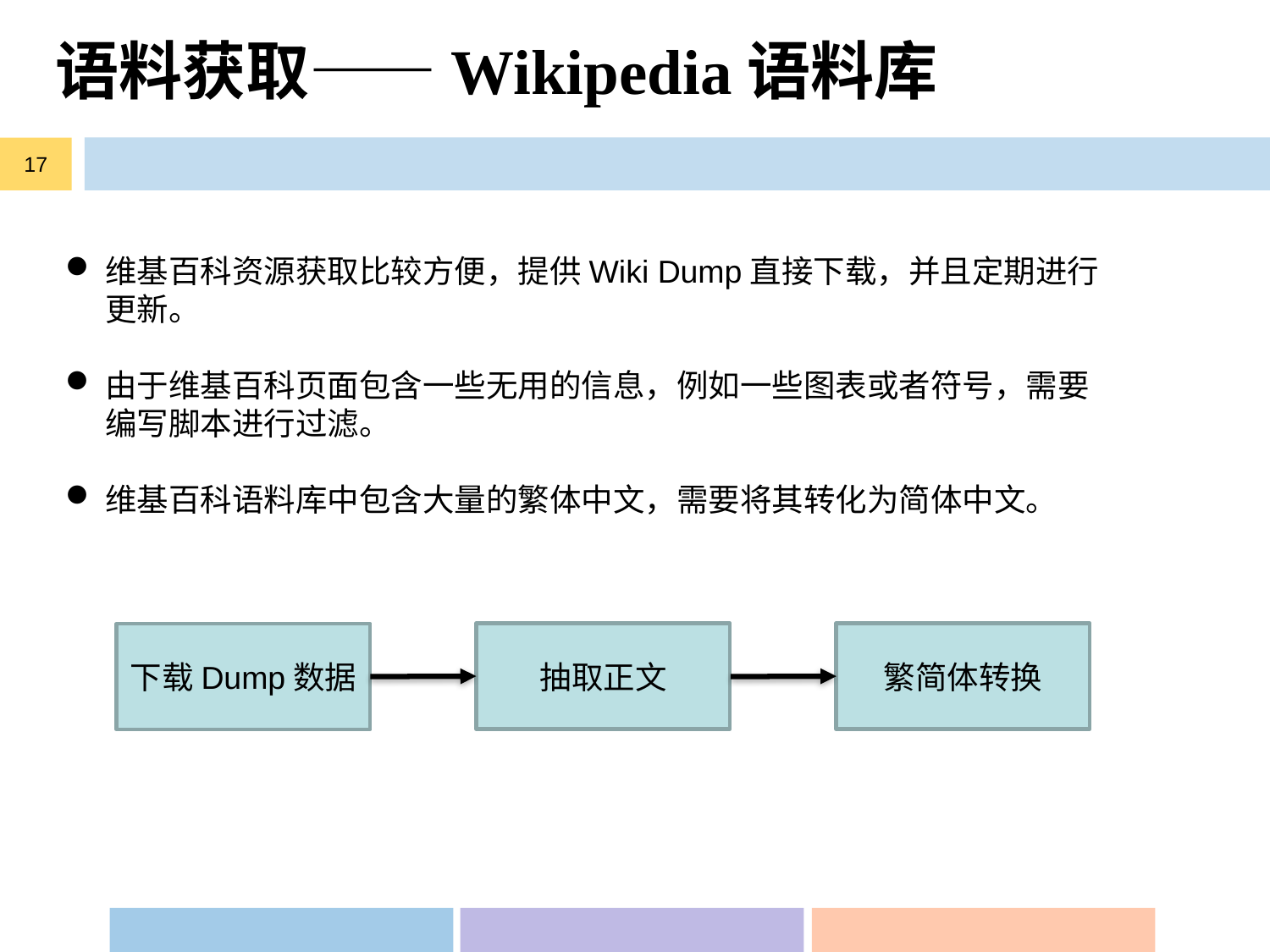

# 语料获取——Wikipedia语料库
17
维基百科资源获取比较方便，提供Wiki Dump直接下载，并且定期进行更新。

由于维基百科页面包含一些无用的信息，例如一些图表或者符号，需要编写脚本进行过滤。

维基百科语料库中包含大量的繁体中文，需要将其转化为简体中文。
抽取正文
繁简体转换
下载Dump数据